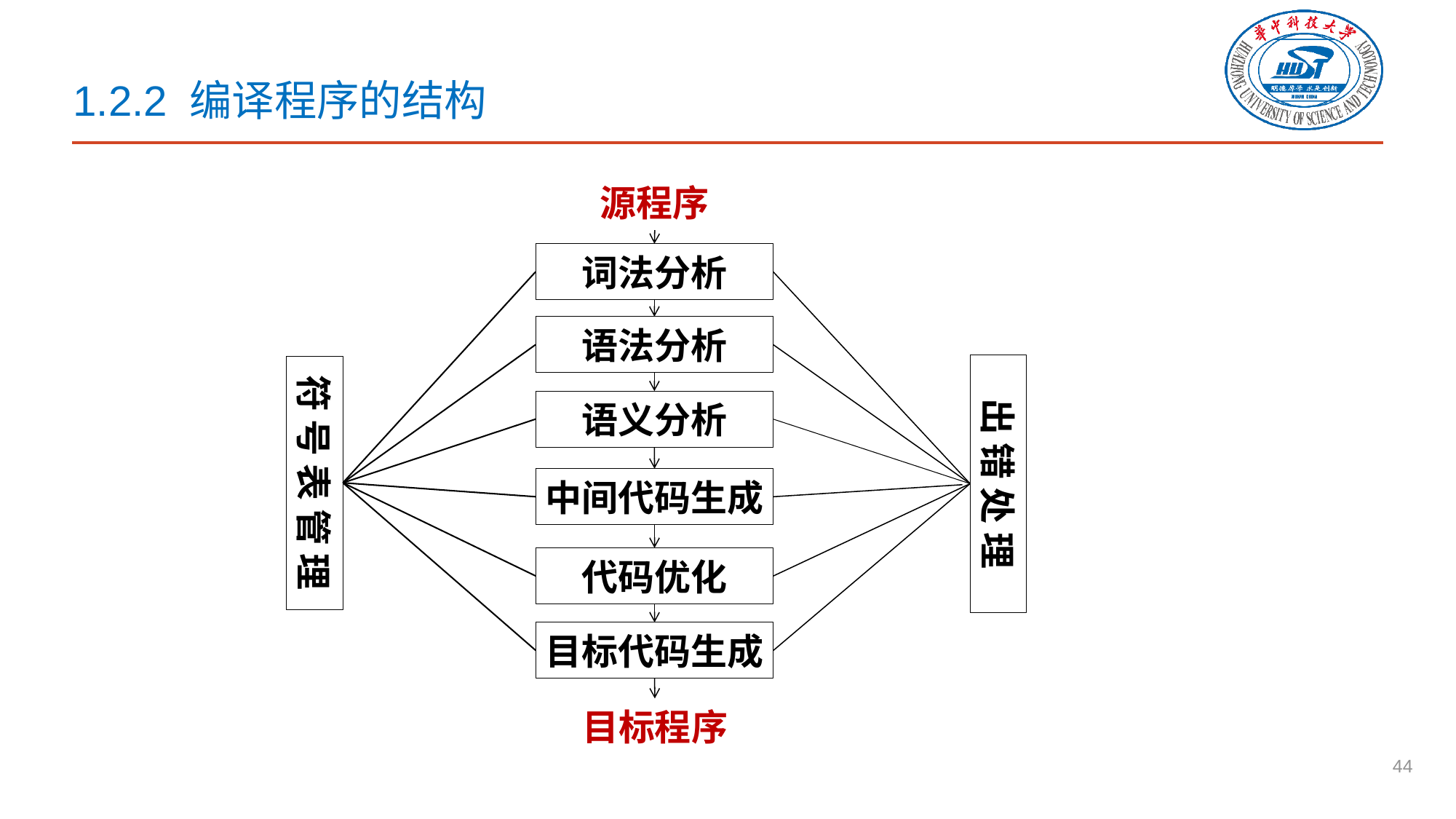

# 1.2.2 编译程序的结构
源程序
词法分析
语法分析
出 错 处 理
符 号 表 管 理
语义分析
中间代码生成
代码优化
目标代码生成
目标程序
44